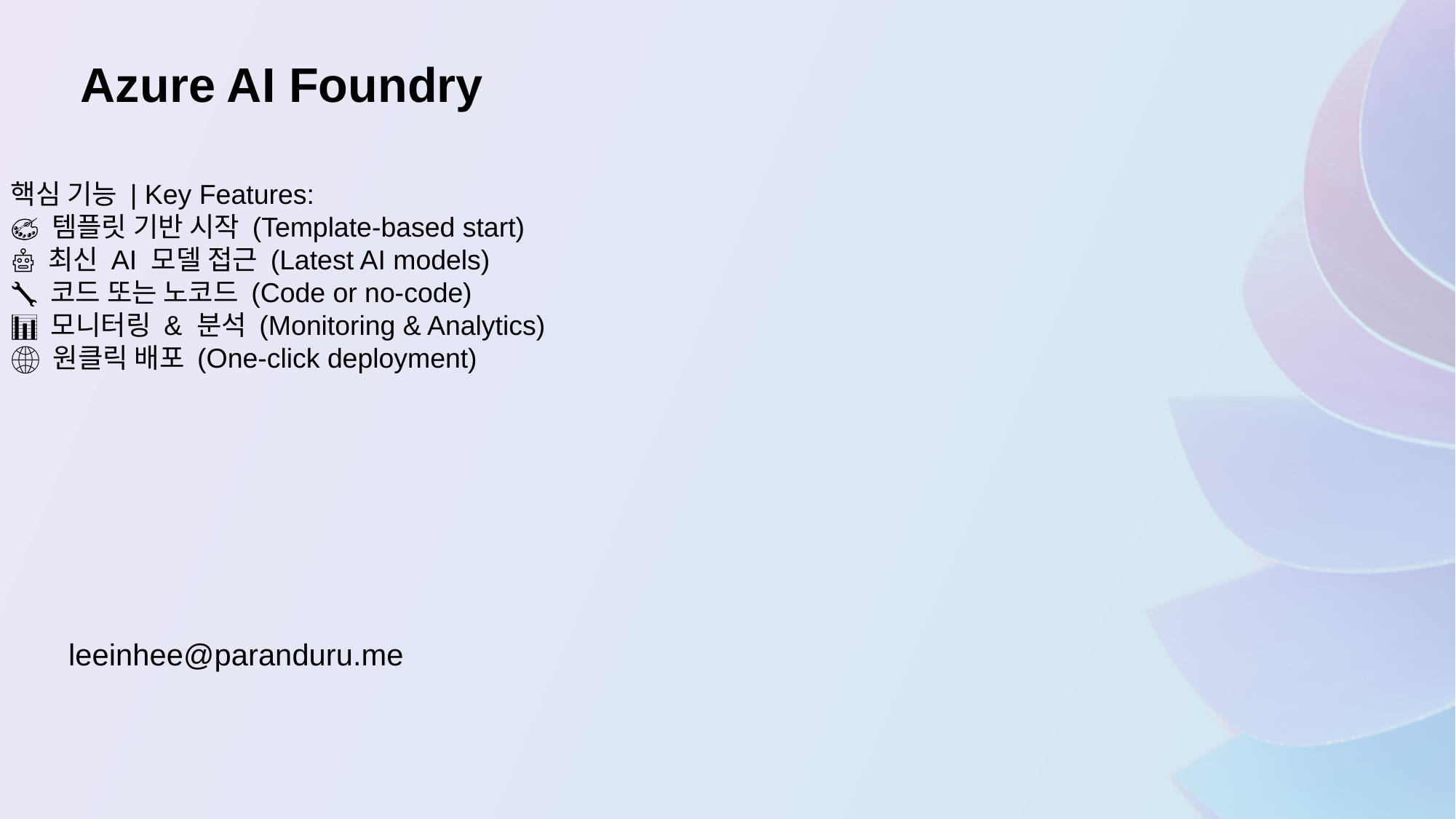

Azure AI Foundry
핵심 기능 | Key Features:
🎨 템플릿 기반 시작 (Template-based start)
🤖 최신 AI 모델 접근 (Latest AI models)
🔧 코드 또는 노코드 (Code or no-code)
📊 모니터링 & 분석 (Monitoring & Analytics)
🌐 원클릭 배포 (One-click deployment)
leeinhee@paranduru.me